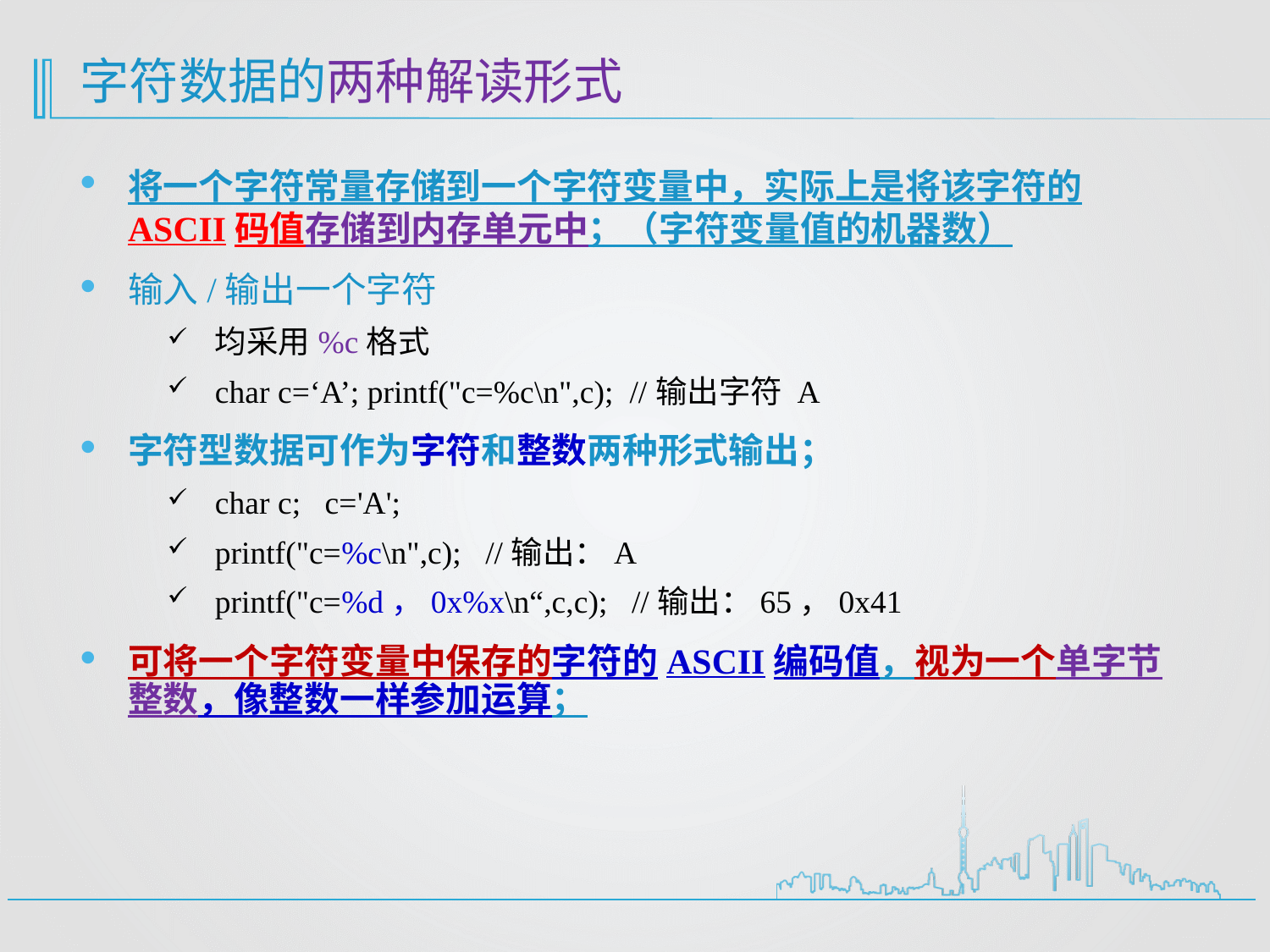

# 字符数据的两种解读形式
将一个字符常量存储到一个字符变量中，实际上是将该字符的ASCII码值存储到内存单元中；（字符变量值的机器数）
输入/输出一个字符
均采用%c格式
char c=‘A’; printf("c=%c\n",c);  //输出字符 A
字符型数据可作为字符和整数两种形式输出；
char c;   c='A';
printf("c=%c\n",c);   //输出：A
printf("c=%d，0x%x\n“,c,c);   //输出：65，0x41
可将一个字符变量中保存的字符的ASCII编码值，视为一个单字节整数，像整数一样参加运算；